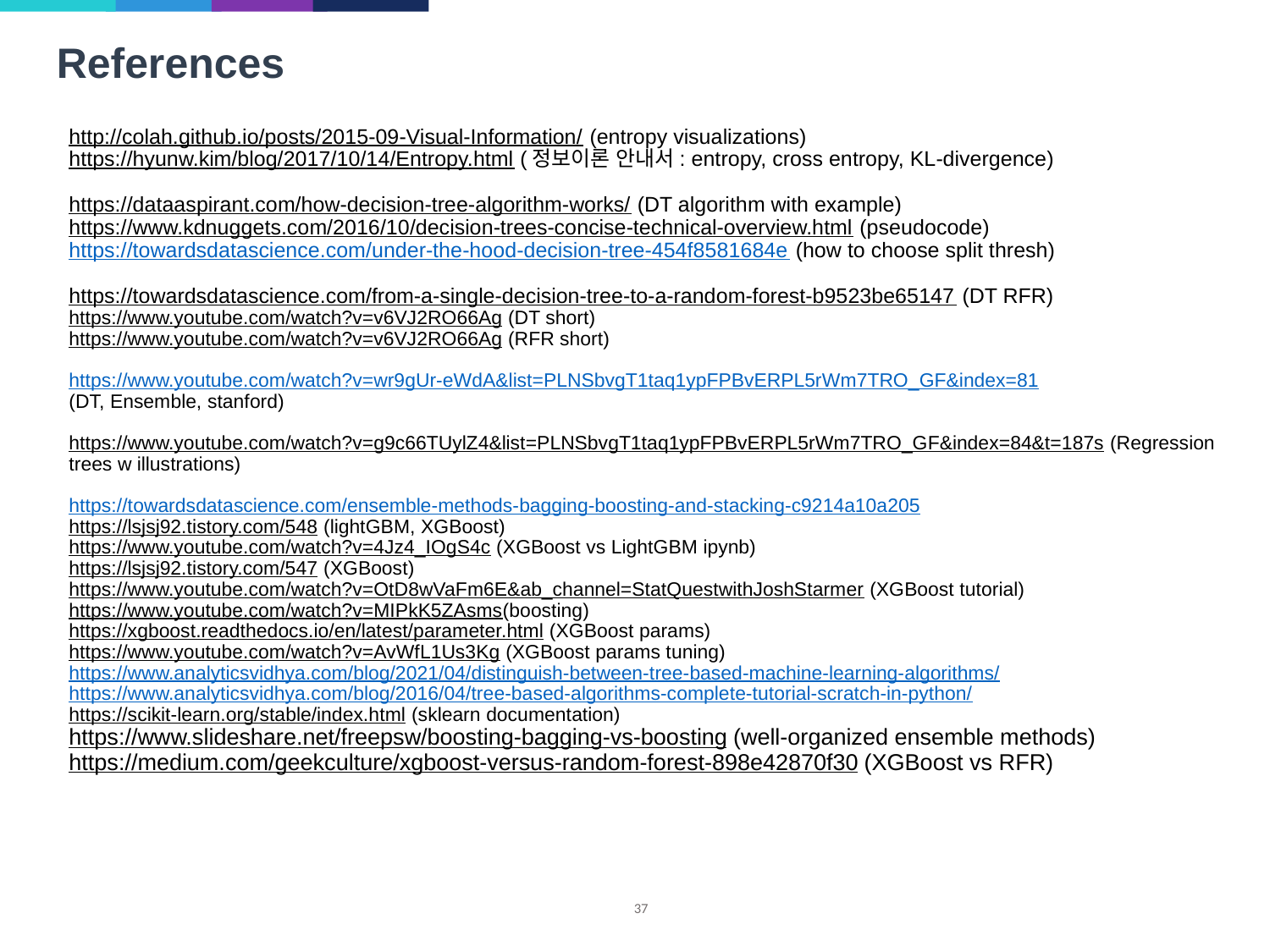

References
http://colah.github.io/posts/2015-09-Visual-Information/ (entropy visualizations)
https://hyunw.kim/blog/2017/10/14/Entropy.html (정보이론 안내서: entropy, cross entropy, KL-divergence)

https://dataaspirant.com/how-decision-tree-algorithm-works/ (DT algorithm with example)
https://www.kdnuggets.com/2016/10/decision-trees-concise-technical-overview.html (pseudocode)
https://towardsdatascience.com/under-the-hood-decision-tree-454f8581684e (how to choose split thresh)

https://towardsdatascience.com/from-a-single-decision-tree-to-a-random-forest-b9523be65147 (DT RFR)
https://www.youtube.com/watch?v=v6VJ2RO66Ag (DT short)
https://www.youtube.com/watch?v=v6VJ2RO66Ag (RFR short)

https://www.youtube.com/watch?v=wr9gUr-eWdA&list=PLNSbvgT1taq1ypFPBvERPL5rWm7TRO_GF&index=81
(DT, Ensemble, stanford)

https://www.youtube.com/watch?v=g9c66TUylZ4&list=PLNSbvgT1taq1ypFPBvERPL5rWm7TRO_GF&index=84&t=187s (Regression trees w illustrations)

https://towardsdatascience.com/ensemble-methods-bagging-boosting-and-stacking-c9214a10a205
https://lsjsj92.tistory.com/548 (lightGBM, XGBoost)
https://www.youtube.com/watch?v=4Jz4_IOgS4c (XGBoost vs LightGBM ipynb)
https://lsjsj92.tistory.com/547 (XGBoost)
https://www.youtube.com/watch?v=OtD8wVaFm6E&ab_channel=StatQuestwithJoshStarmer (XGBoost tutorial)
https://www.youtube.com/watch?v=MIPkK5ZAsms(boosting)
https://xgboost.readthedocs.io/en/latest/parameter.html (XGBoost params)
https://www.youtube.com/watch?v=AvWfL1Us3Kg (XGBoost params tuning)
https://www.analyticsvidhya.com/blog/2021/04/distinguish-between-tree-based-machine-learning-algorithms/
https://www.analyticsvidhya.com/blog/2016/04/tree-based-algorithms-complete-tutorial-scratch-in-python/
https://scikit-learn.org/stable/index.html (sklearn documentation)
https://www.slideshare.net/freepsw/boosting-bagging-vs-boosting (well-organized ensemble methods)
https://medium.com/geekculture/xgboost-versus-random-forest-898e42870f30 (XGBoost vs RFR)

37